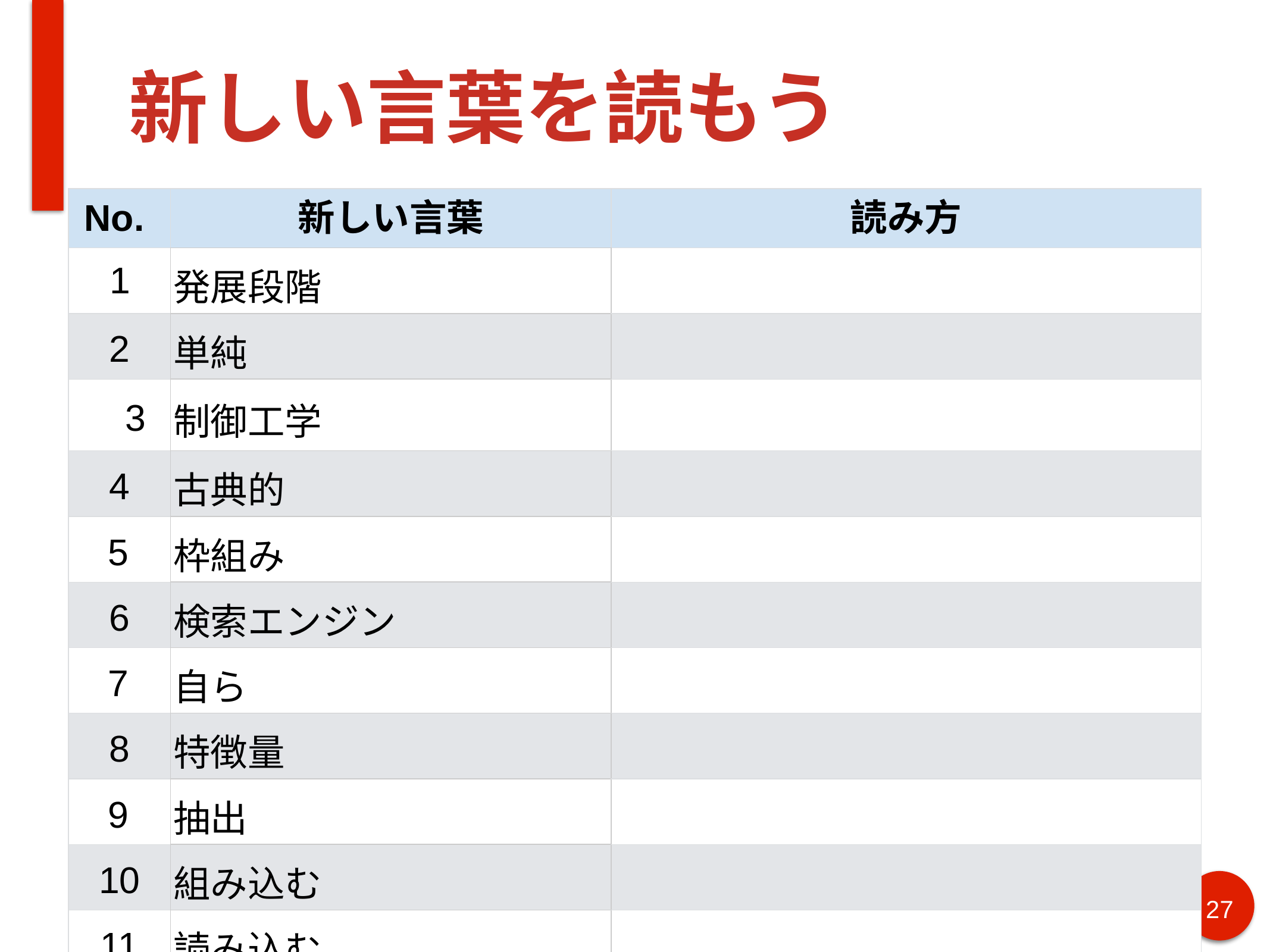

# 新しい言葉を読もう
| No. | 新しい言葉 | 読み方 |
| --- | --- | --- |
| 1 | 発展段階 |  |
| 2 | 単純 |  |
| 3 | 制御工学 |  |
| 4 | 古典的 |  |
| 5 | 枠組み |  |
| 6 | 検索エンジン |  |
| 7 | 自ら |  |
| 8 | 特徴量 |  |
| 9 | 抽出 |  |
| 10 | 組み込む |  |
| 11 | 読み込む |  |
27